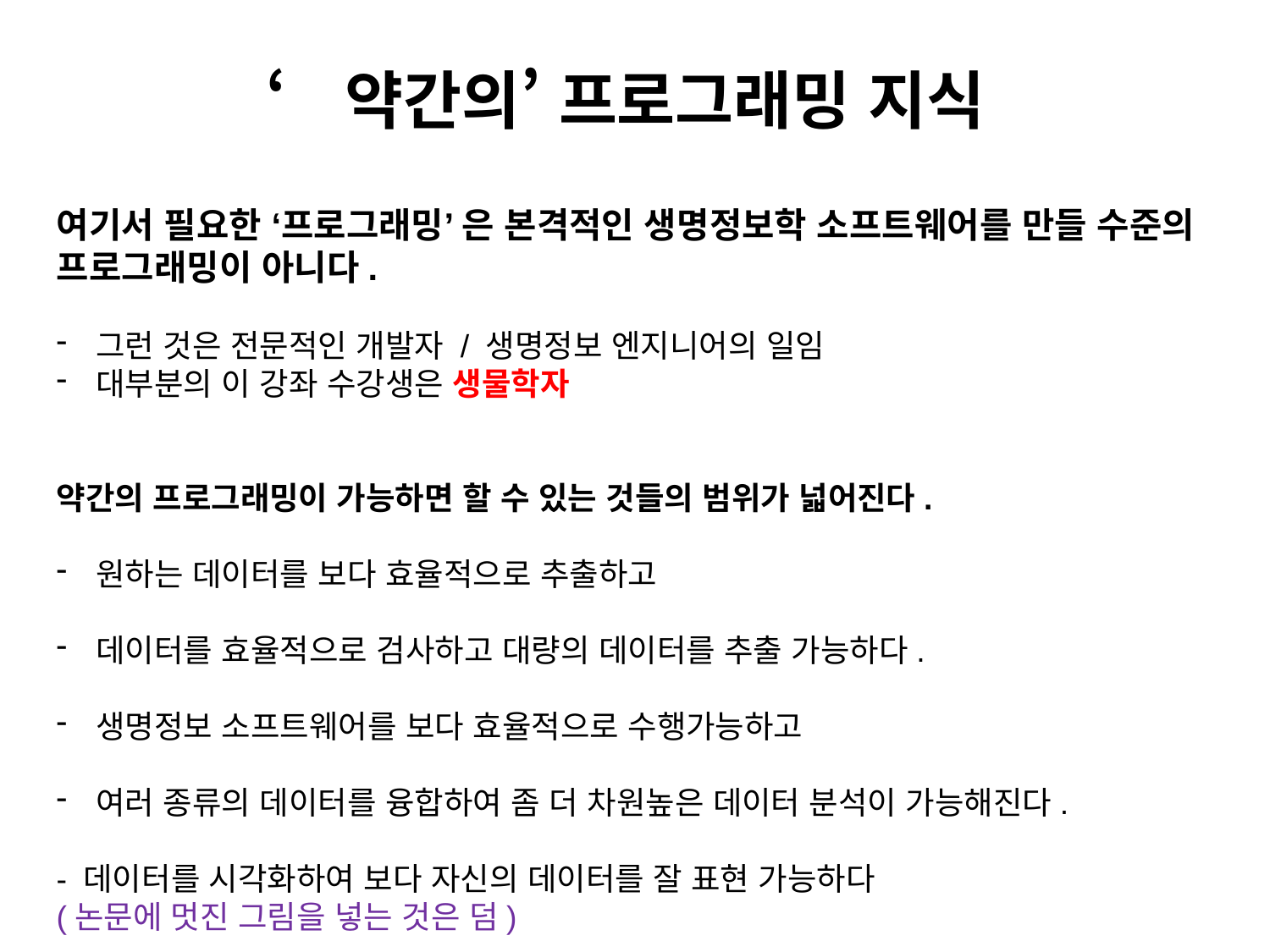

# ‘약간의’ 프로그래밍 지식
여기서 필요한 ‘프로그래밍’ 은 본격적인 생명정보학 소프트웨어를 만들 수준의
프로그래밍이 아니다.

그런 것은 전문적인 개발자 / 생명정보 엔지니어의 일임
대부분의 이 강좌 수강생은 생물학자

약간의 프로그래밍이 가능하면 할 수 있는 것들의 범위가 넓어진다.

원하는 데이터를 보다 효율적으로 추출하고

데이터를 효율적으로 검사하고 대량의 데이터를 추출 가능하다.

생명정보 소프트웨어를 보다 효율적으로 수행가능하고

여러 종류의 데이터를 융합하여 좀 더 차원높은 데이터 분석이 가능해진다.

- 데이터를 시각화하여 보다 자신의 데이터를 잘 표현 가능하다
(논문에 멋진 그림을 넣는 것은 덤)